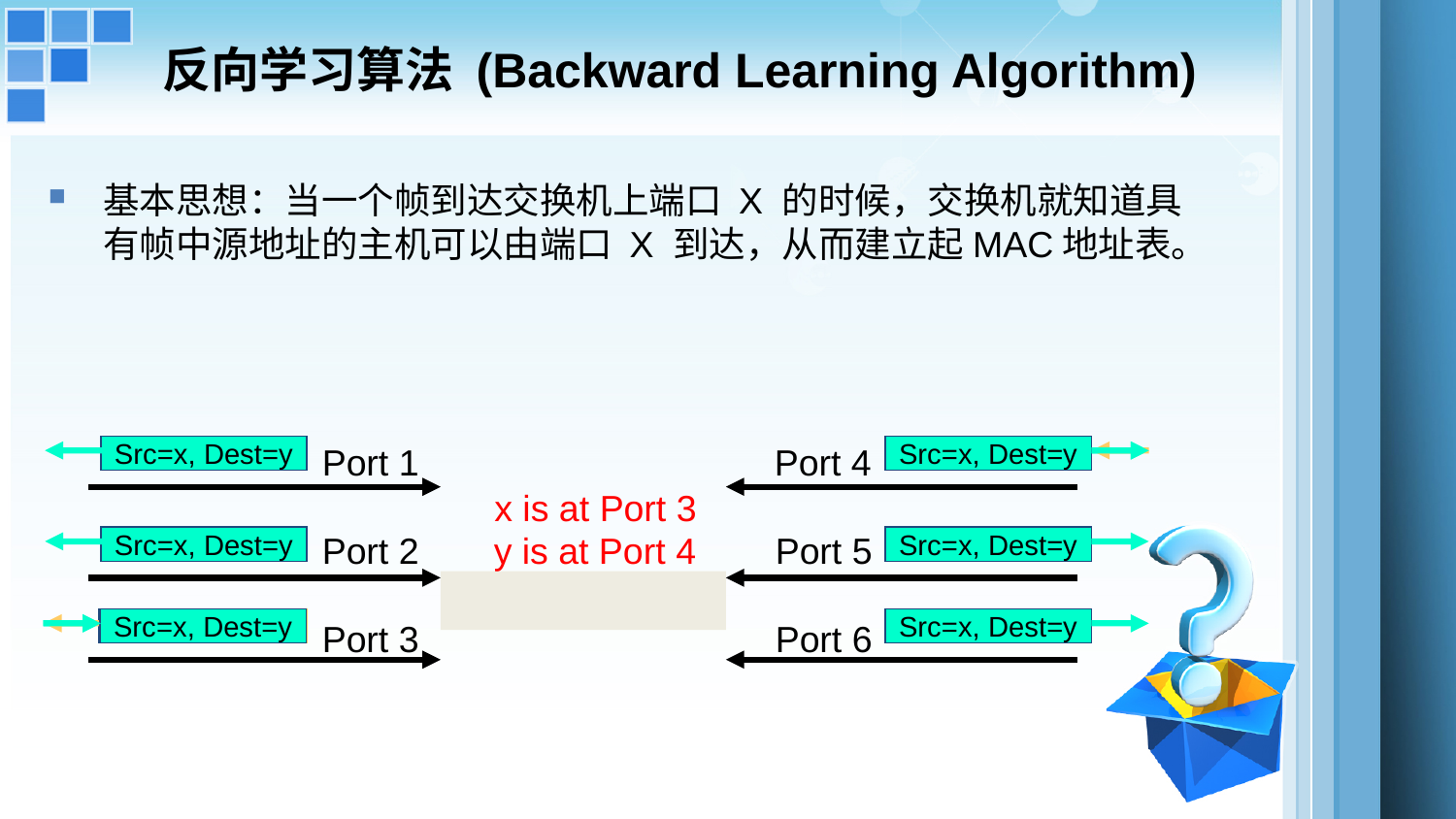

# 反向学习算法 (Backward Learning Algorithm)
基本思想：当一个帧到达交换机上端口 X 的时候，交换机就知道具有帧中源地址的主机可以由端口 X 到达，从而建立起MAC地址表。
Port 1
Port 4
Src=x, Dest=y

Src=x, Dest=y

Src=x, Dest=y

Src=x, Dest=y

Src=x, Dest=y

Src=y, Dest=x

Src=x, Dest=y

x is at Port 3
Port 2
Port 5
y is at Port 4

Src=x, Dest=y

Src=x, Dest=y

Src=y, Dest=x

Port 3
Port 6